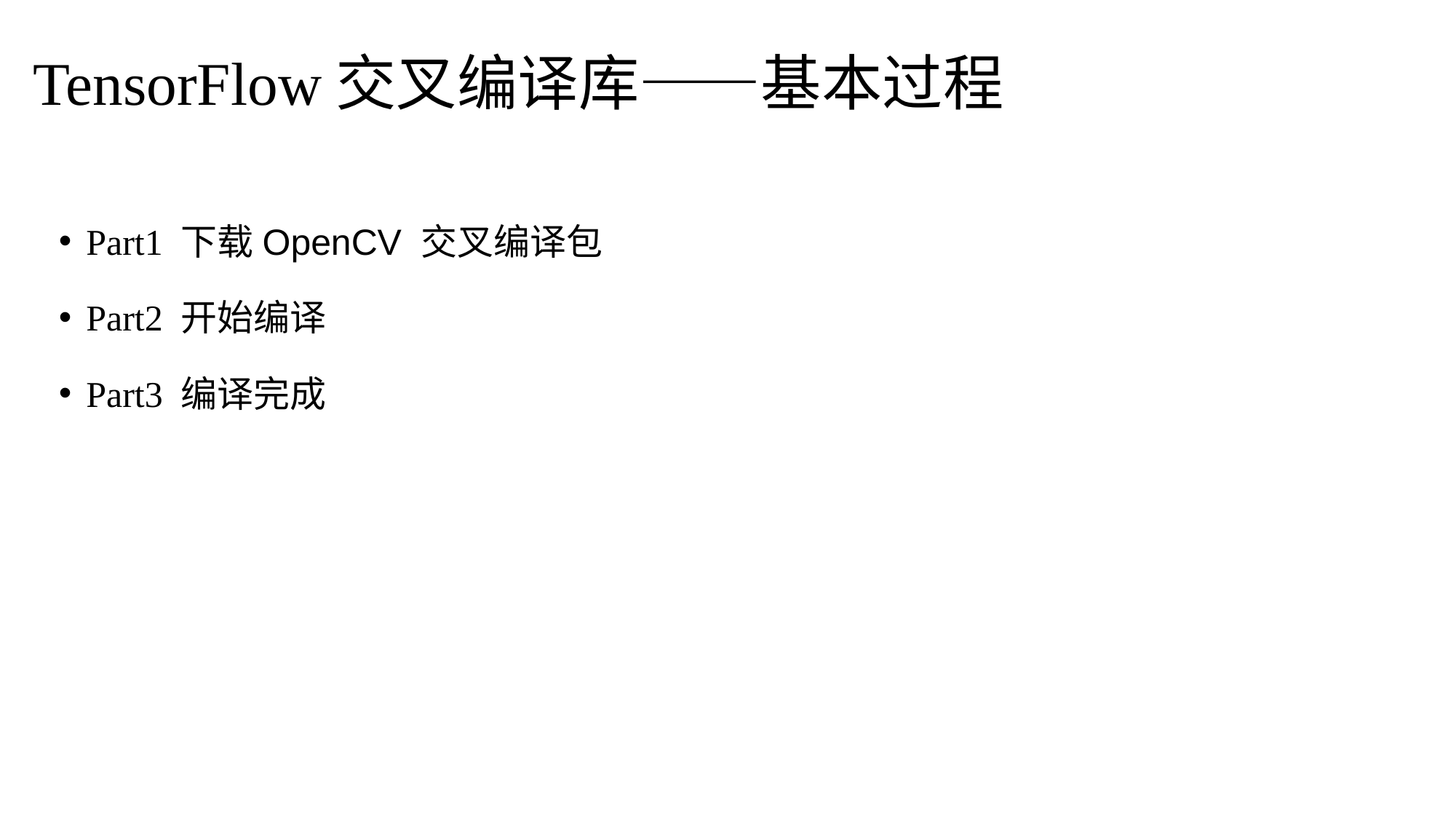

TensorFlow交叉编译库——基本过程
Part1 下载OpenCV 交叉编译包
Part2 开始编译
Part3 编译完成